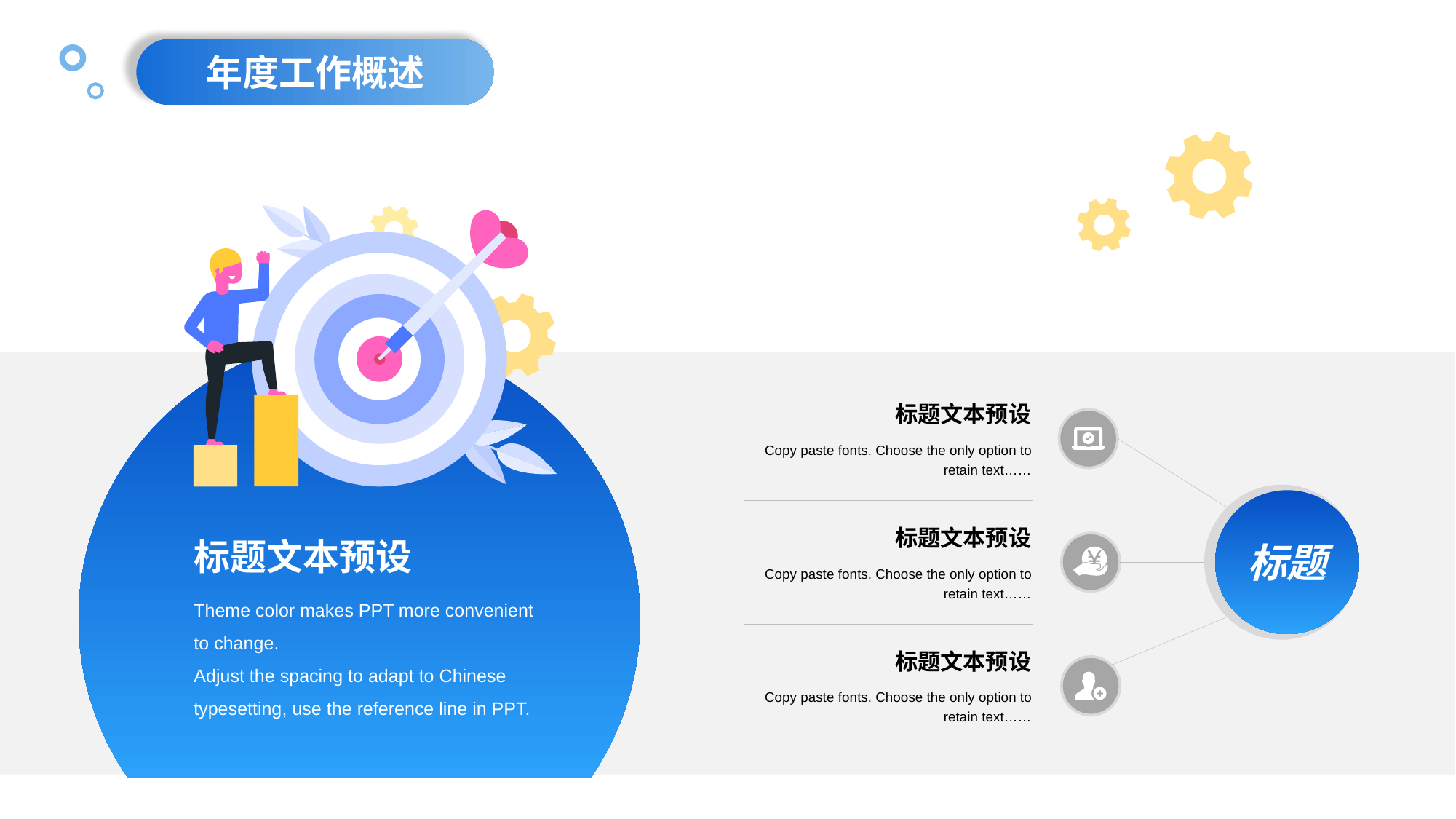

年度工作概述

标题文本预设
Copy paste fonts. Choose the only option to retain text……

标题文本预设
Copy paste fonts. Choose the only option to retain text……

标题文本预设
Copy paste fonts. Choose the only option to retain text……

标题
标题文本预设
Theme color makes PPT more convenient to change.
Adjust the spacing to adapt to Chinese typesetting, use the reference line in PPT.